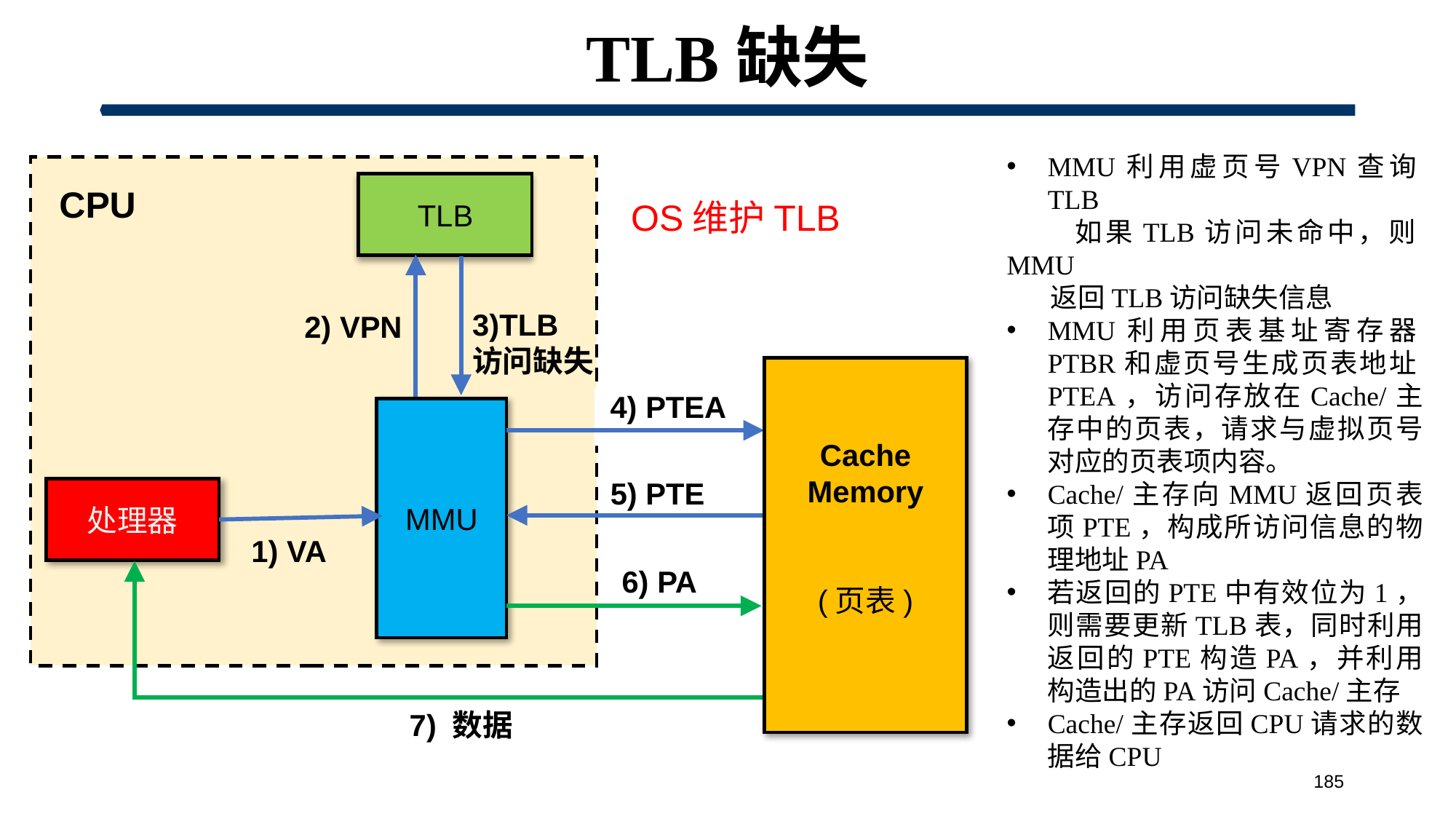

# TLB缺失

MMU利用虚页号VPN查询TLB
      如果TLB访问未命中，则MMU
      返回TLB访问缺失信息
MMU利用页表基址寄存器PTBR和虚页号生成页表地址PTEA，访问存放在Cache/主存中的页表，请求与虚拟页号对应的页表项内容。
Cache/主存向MMU返回页表项PTE，构成所访问信息的物理地址PA
若返回的PTE中有效位为1，则需要更新TLB表，同时利用返回的PTE构造PA，并利用构造出的PA访问Cache/主存
Cache/主存返回CPU请求的数据给CPU

TLB
CPU
MMU
处理器
OS维护TLB
2) VPN
3)TLB
访问缺失
Cache
Memory

(页表)

4) PTEA
5) PTE
1) VA
7) 数据
6) PA
185